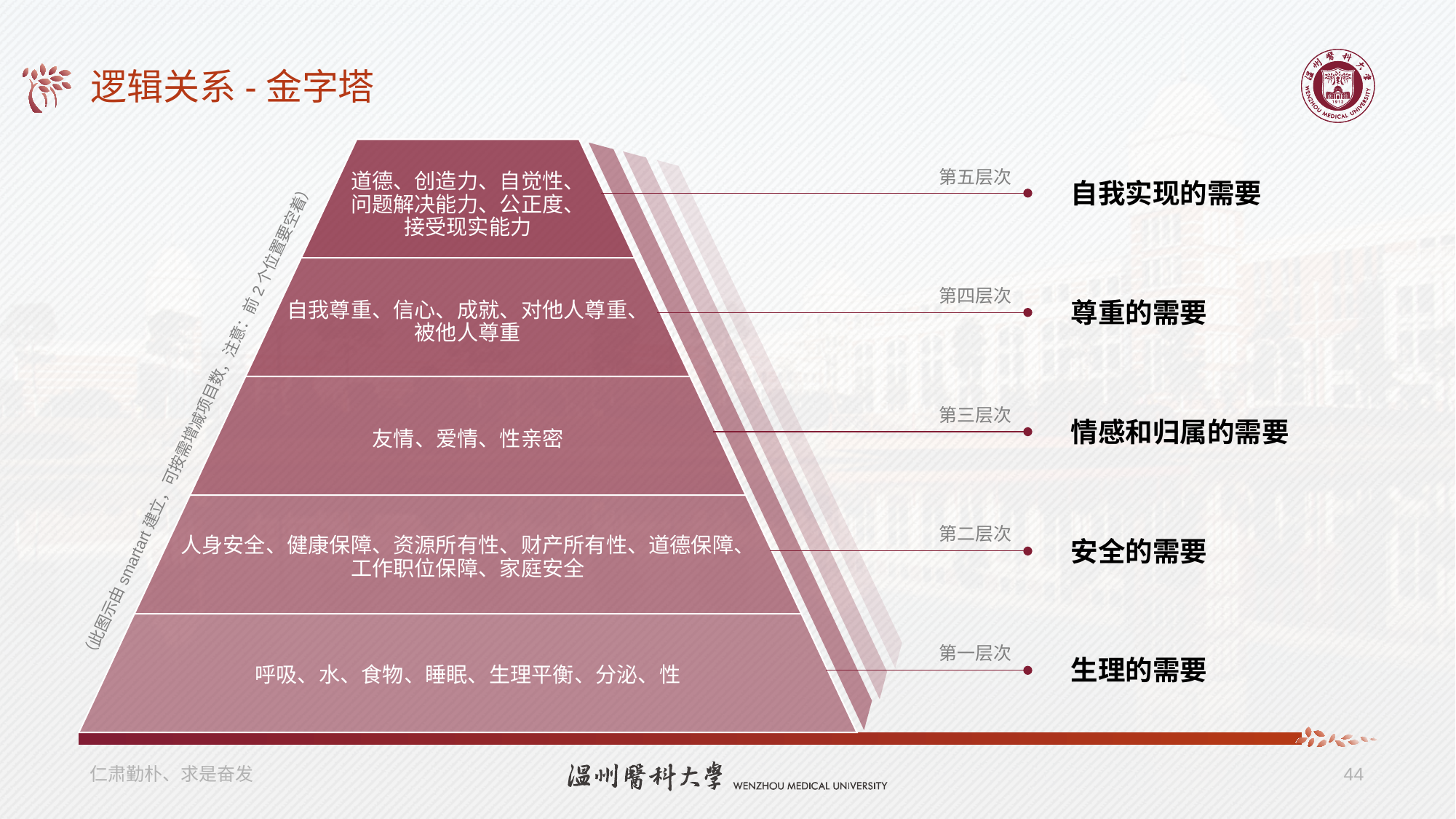

道德、创造力、自觉性、问题解决能力、公正度、接受现实能力
自我尊重、信心、成就、对他人尊重、被他人尊重
友情、爱情、性亲密
人身安全、健康保障、资源所有性、财产所有性、道德保障、工作职位保障、家庭安全
呼吸、水、食物、睡眠、生理平衡、分泌、性
# 逻辑关系-金字塔
第五层次
自我实现的需要

第四层次
尊重的需要
第三层次
（此图示由smartart建立，可按需增减项目数，注意：前2个位置要空着）
情感和归属的需要
第二层次
安全的需要
第一层次
生理的需要
仁肃勤朴、求是奋发
44